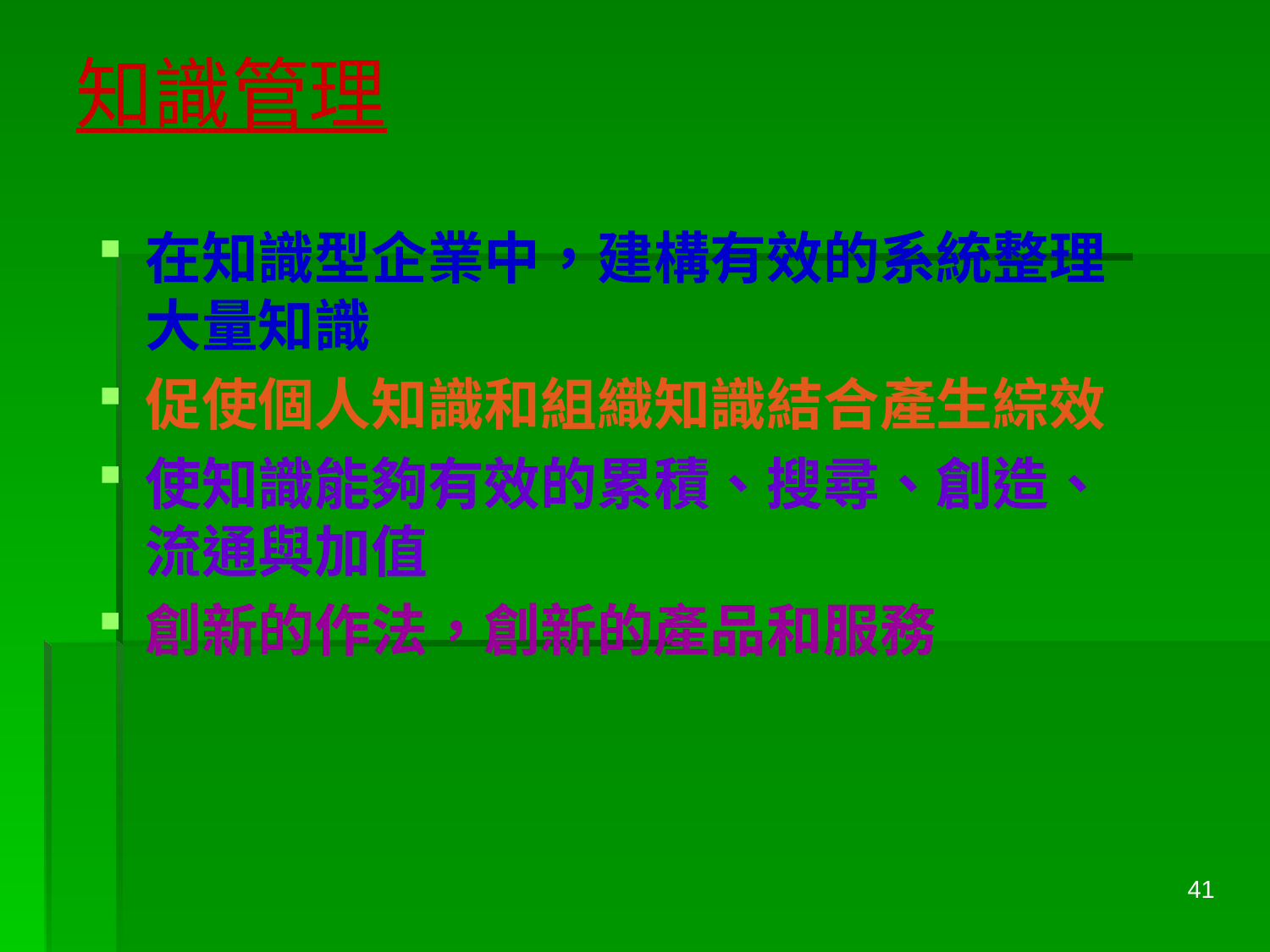

# 知識管理
在知識型企業中，建構有效的系統整理大量知識
促使個人知識和組織知識結合產生綜效
使知識能夠有效的累積、搜尋、創造、流通與加值
創新的作法，創新的產品和服務
41